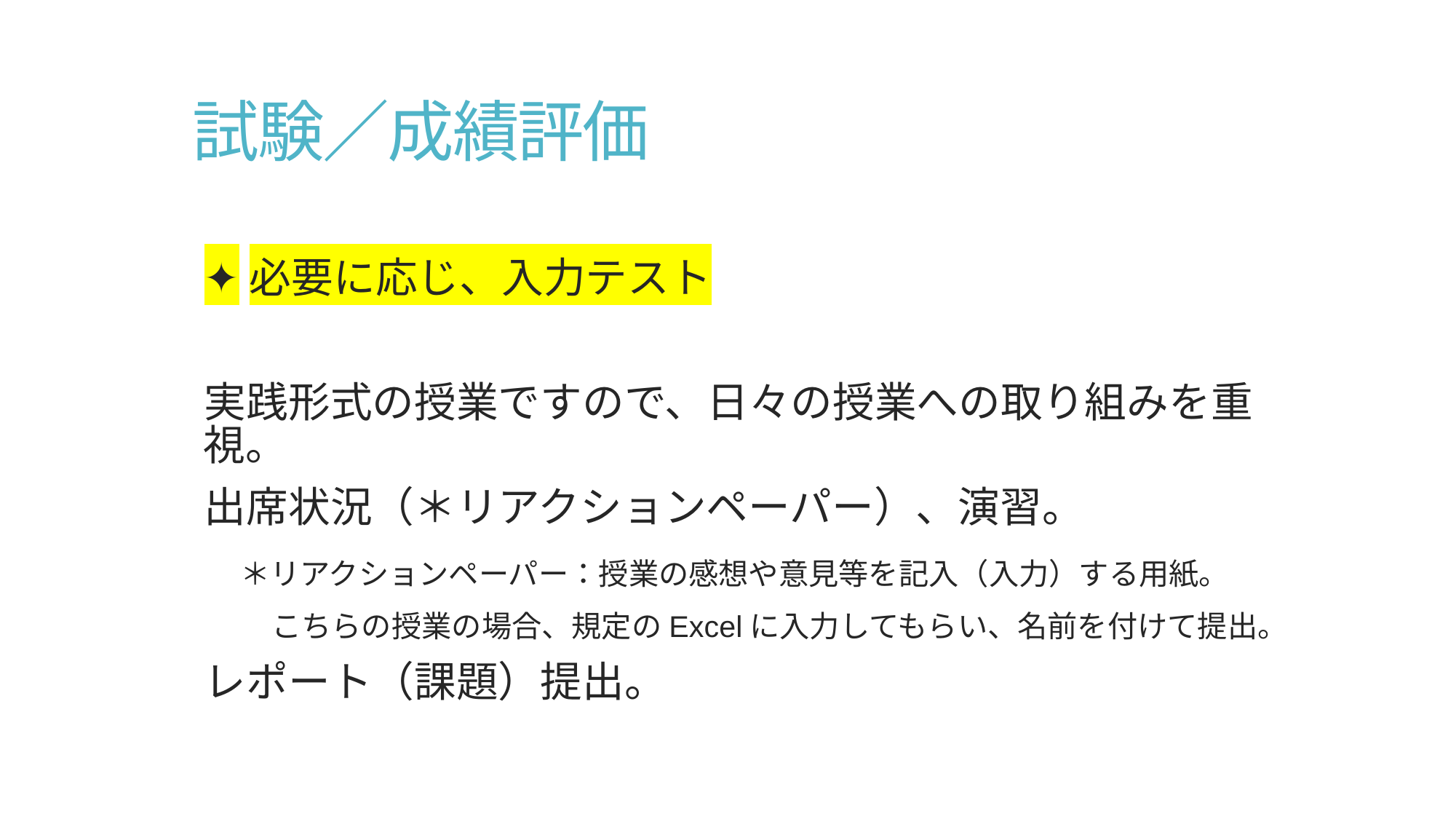

# 試験／成績評価
✦必要に応じ、入力テスト

実践形式の授業ですので、日々の授業への取り組みを重視。
出席状況（＊リアクションペーパー）、演習。
　＊リアクションペーパー：授業の感想や意見等を記入（入力）する用紙。
　　  こちらの授業の場合、規定のExcelに入力してもらい、名前を付けて提出。
レポート（課題）提出。